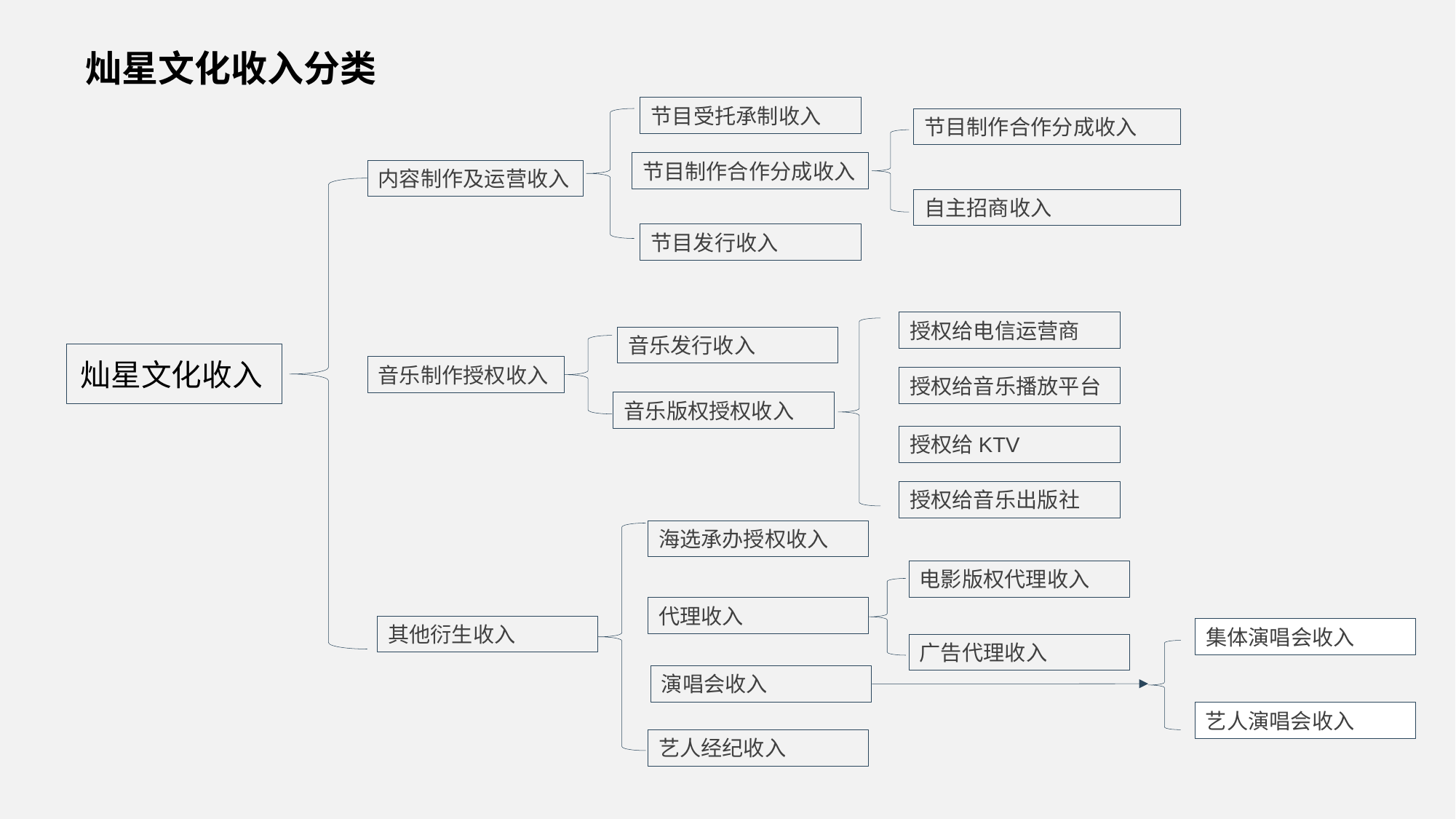

灿星文化收入分类
节目受托承制收入
节目制作合作分成收入

节目制作合作分成收入
内容制作及运营收入

自主招商收入
节目发行收入
授权给电信运营商

音乐发行收入

 灿星文化收入
音乐制作授权收入
授权给音乐播放平台
音乐版权授权收入
授权给KTV
授权给音乐出版社
海选承办授权收入

电影版权代理收入

代理收入
其他衍生收入
集体演唱会收入
广告代理收入

演唱会收入
艺人演唱会收入
艺人经纪收入